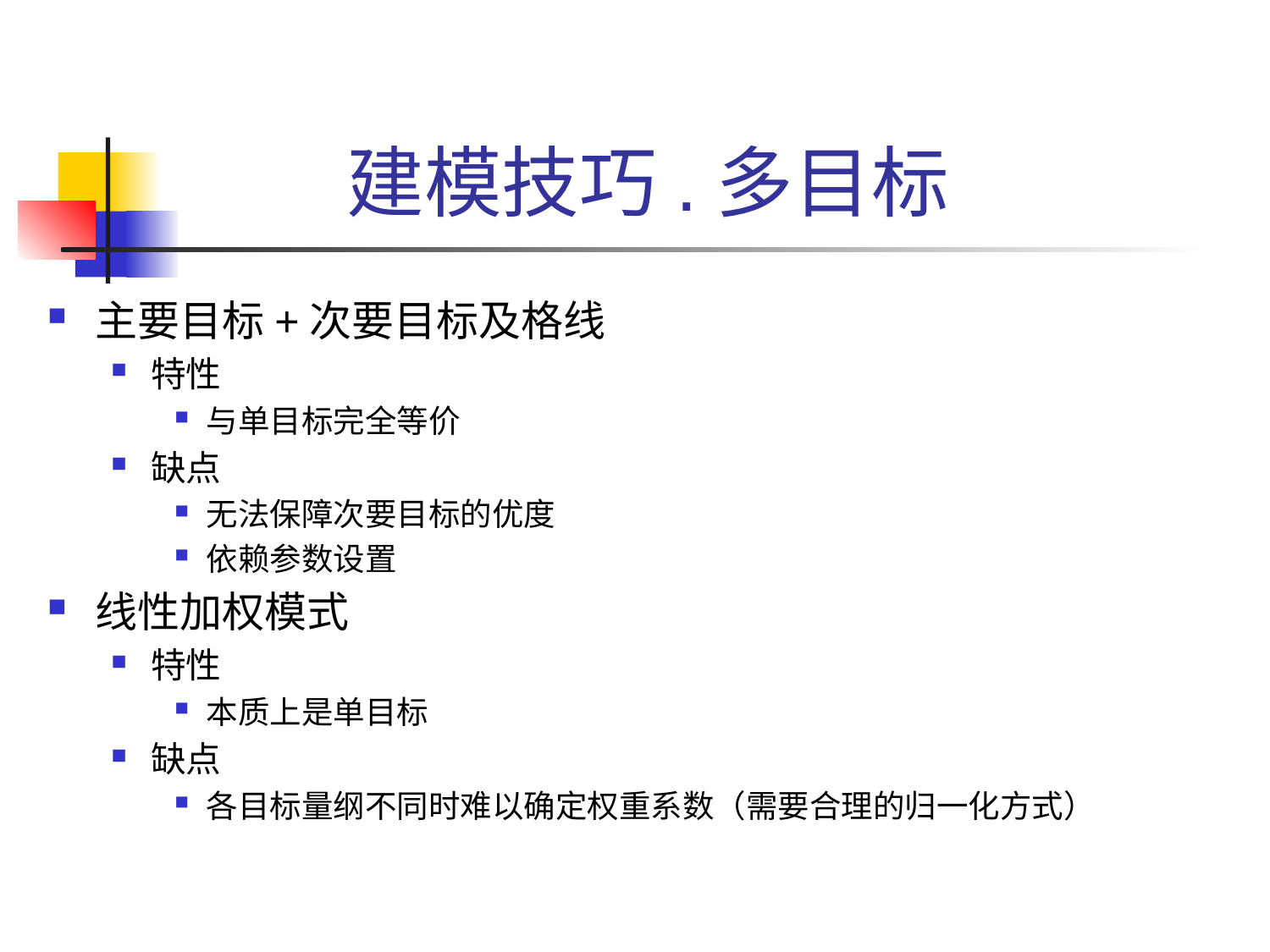

# 建模技巧.多目标
主要目标+次要目标及格线
特性
与单目标完全等价
缺点
无法保障次要目标的优度
依赖参数设置
线性加权模式
特性
本质上是单目标
缺点
各目标量纲不同时难以确定权重系数（需要合理的归一化方式）